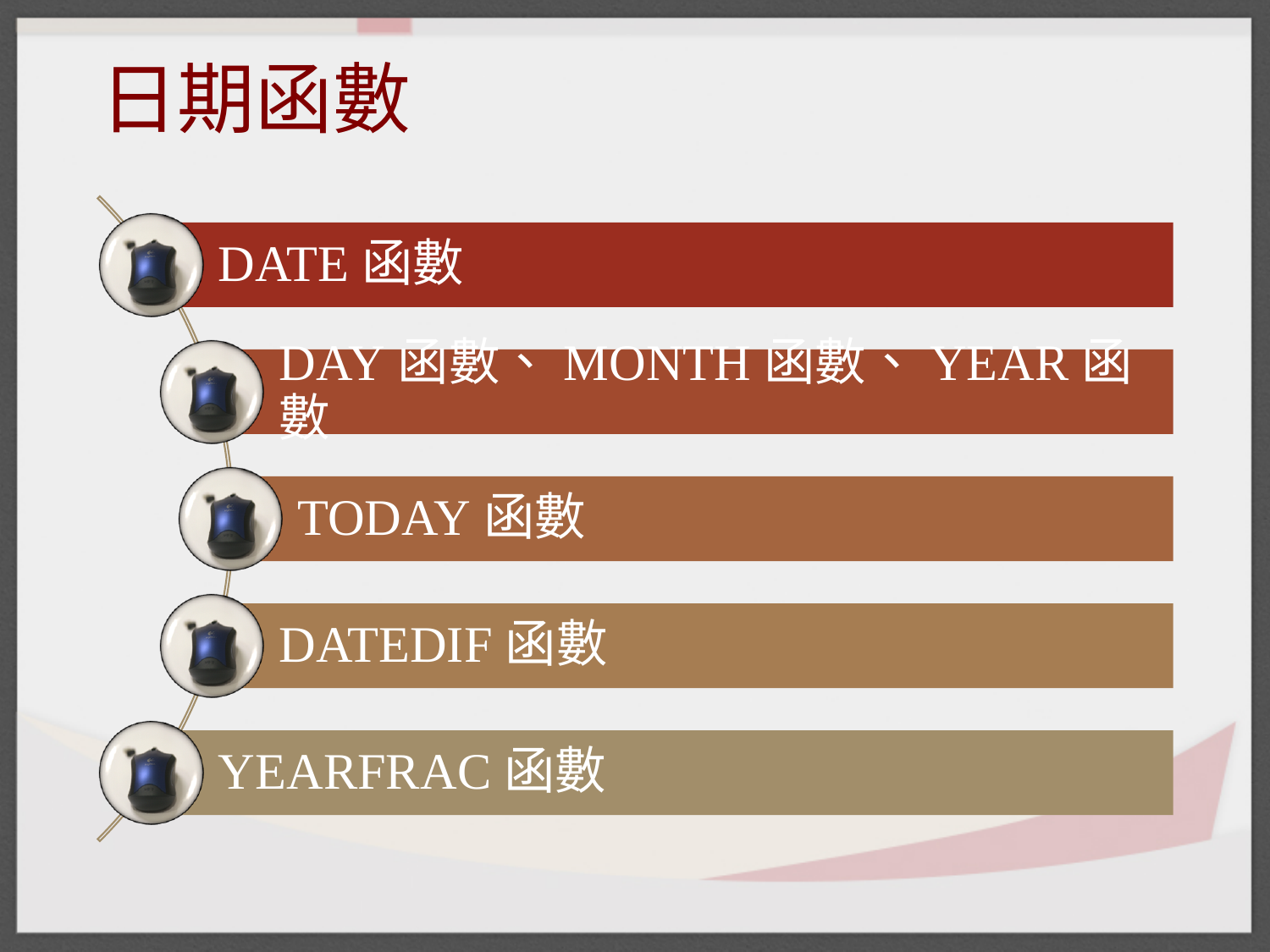

# 日期函數
DATE函數
DAY函數、MONTH函數、YEAR函數
TODAY函數
DATEDIF函數
YEARFRAC函數